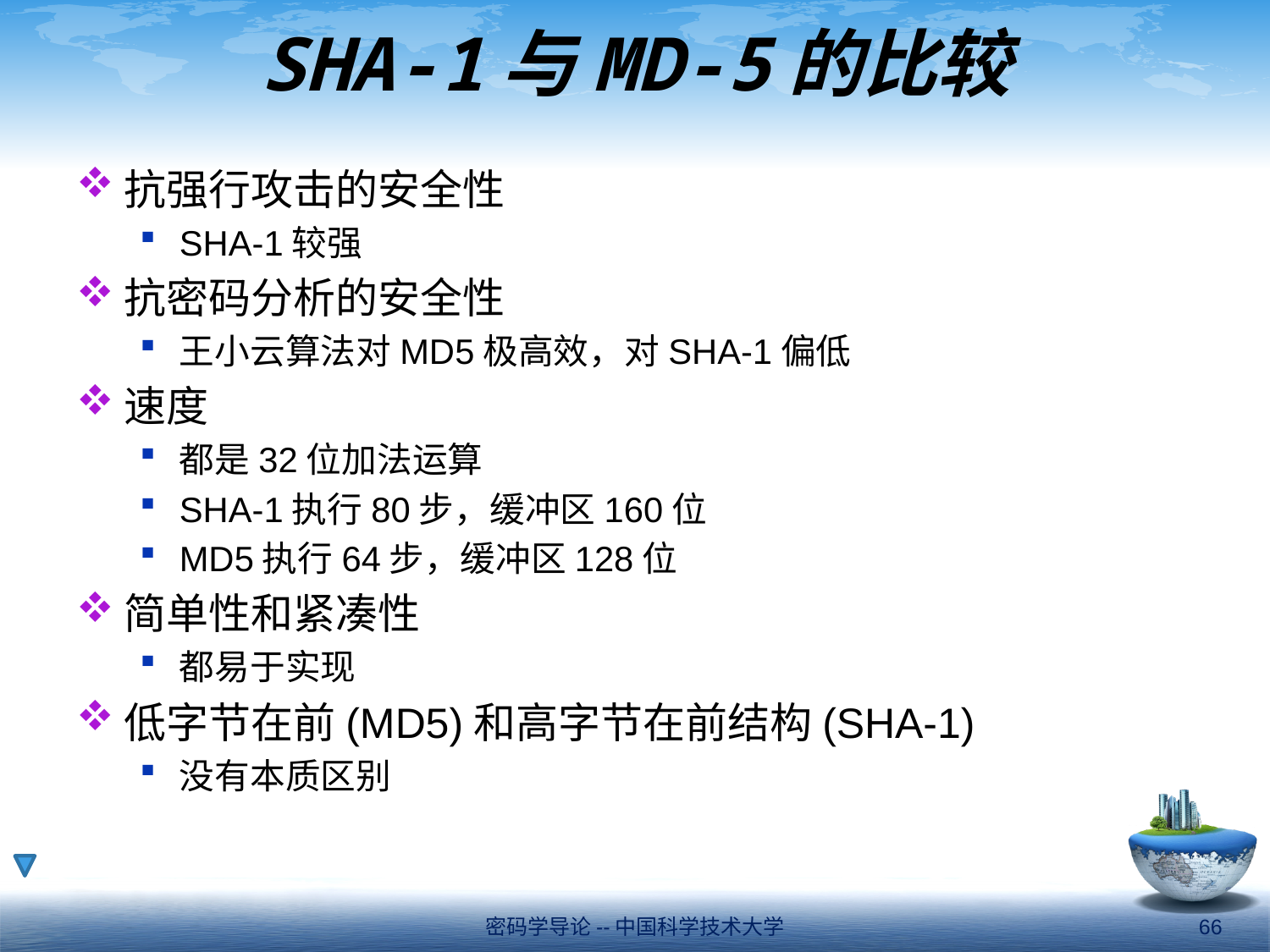

# SHA-1与MD-5的比较
抗强行攻击的安全性
SHA-1较强
抗密码分析的安全性
王小云算法对MD5极高效，对SHA-1偏低
速度
都是32位加法运算
SHA-1执行80步，缓冲区160位
MD5执行64步，缓冲区128位
简单性和紧凑性
都易于实现
低字节在前(MD5)和高字节在前结构(SHA-1)
没有本质区别

密码学导论--中国科学技术大学
66